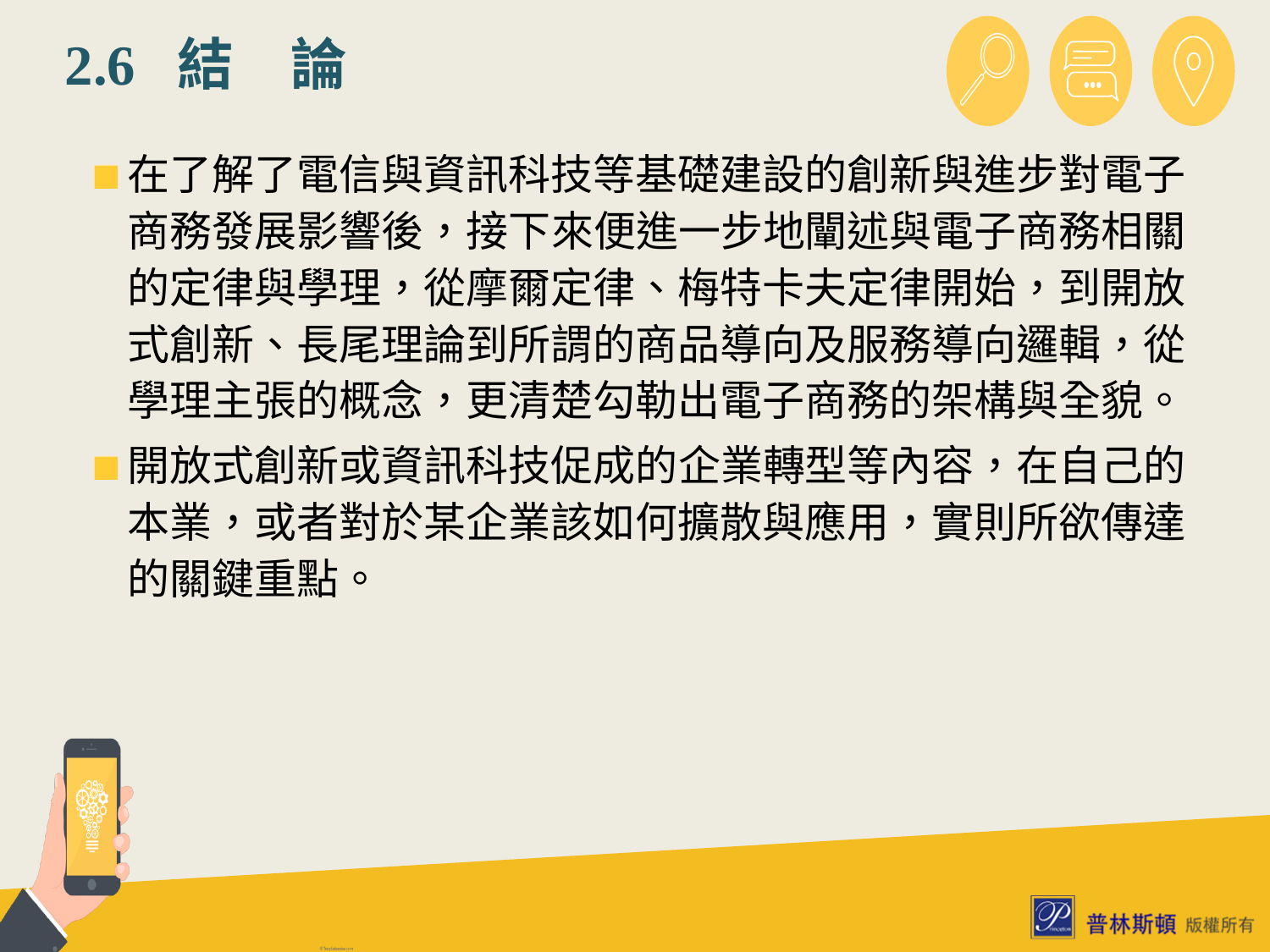

# 2.6  結　論
在了解了電信與資訊科技等基礎建設的創新與進步對電子商務發展影響後，接下來便進一步地闡述與電子商務相關的定律與學理，從摩爾定律、梅特卡夫定律開始，到開放式創新、長尾理論到所謂的商品導向及服務導向邏輯，從學理主張的概念，更清楚勾勒出電子商務的架構與全貌。
開放式創新或資訊科技促成的企業轉型等內容，在自己的本業，或者對於某企業該如何擴散與應用，實則所欲傳達的關鍵重點。